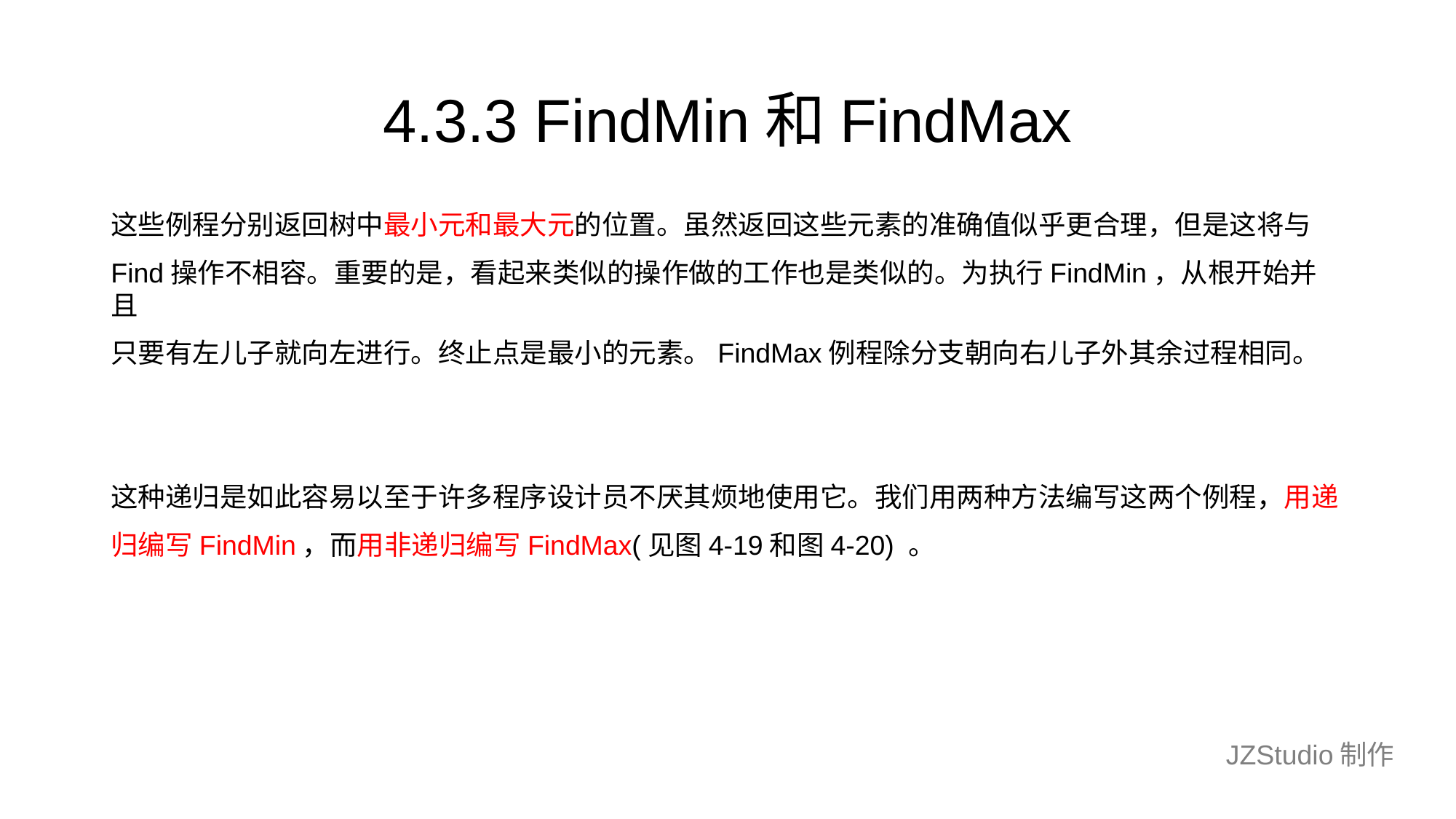

# 4.3.3 FindMin和FindMax
这些例程分别返回树中最小元和最大元的位置。虽然返回这些元素的准确值似乎更合理，但是这将与
Find操作不相容。重要的是，看起来类似的操作做的工作也是类似的。为执行FindMin，从根开始并且
只要有左儿子就向左进行。终止点是最小的元素。FindMax例程除分支朝向右儿子外其余过程相同。

这种递归是如此容易以至于许多程序设计员不厌其烦地使用它。我们用两种方法编写这两个例程，用递
归编写FindMin，而用非递归编写FindMax(见图4-19和图4-20) 。